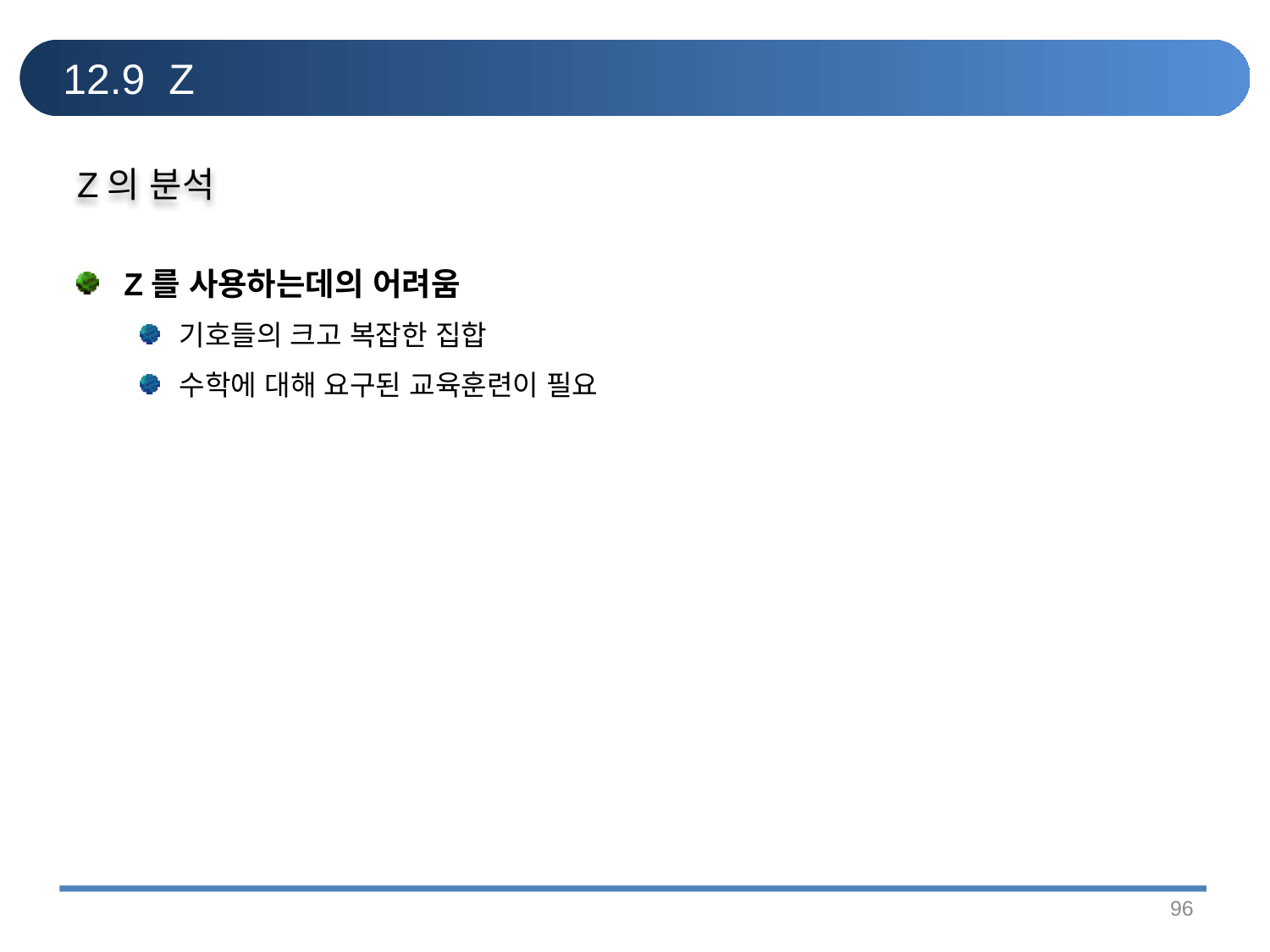

# 12.9  Z
Z의 분석
Z를 사용하는데의 어려움
기호들의 크고 복잡한 집합
수학에 대해 요구된 교육훈련이 필요
96